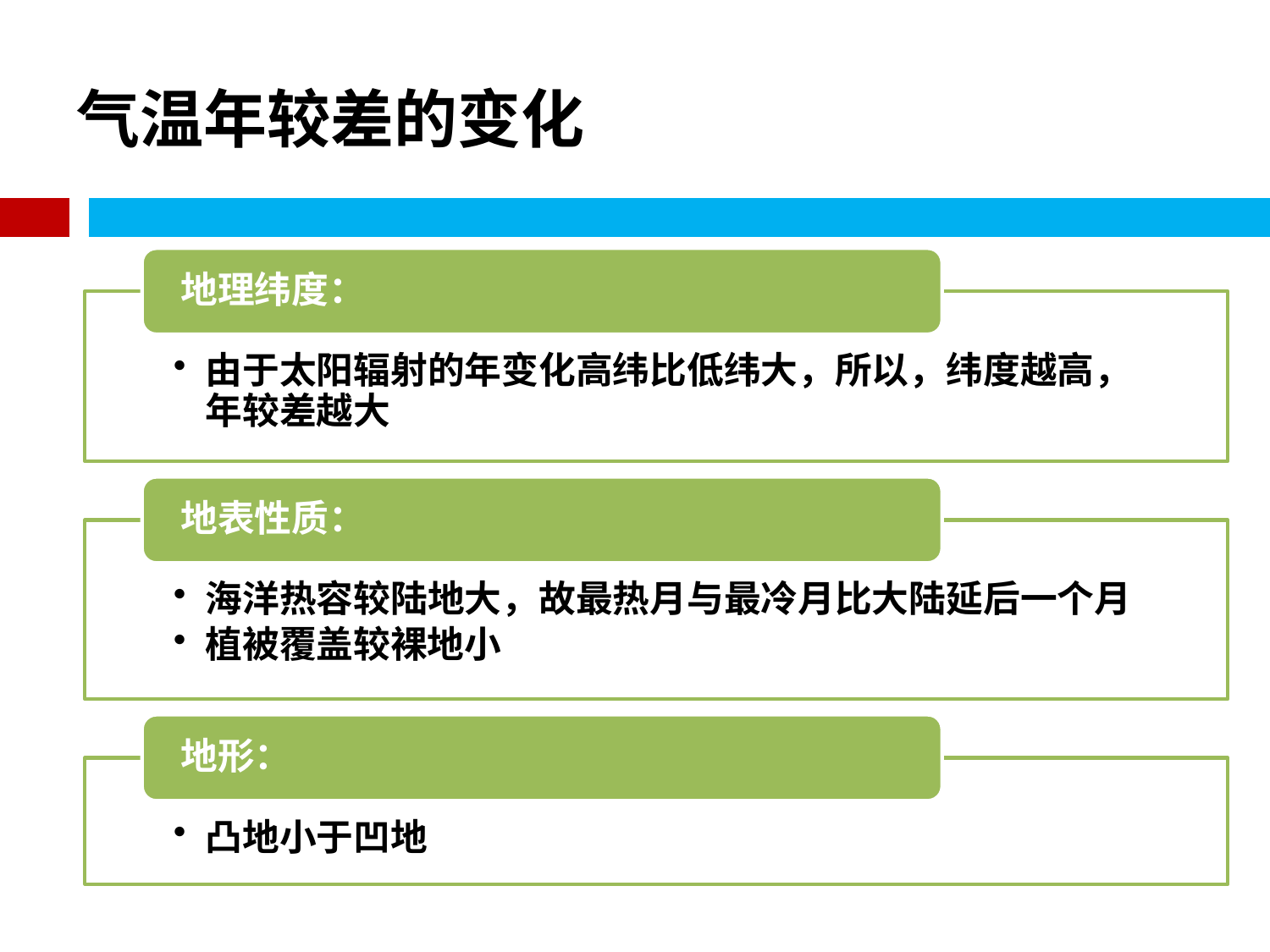

# 气温年较差的变化
由于太阳辐射的年变化高纬比低纬大，所以，纬度越高，年较差越大
地理纬度：
海洋热容较陆地大，故最热月与最冷月比大陆延后一个月
植被覆盖较裸地小
地表性质：
凸地小于凹地
地形：